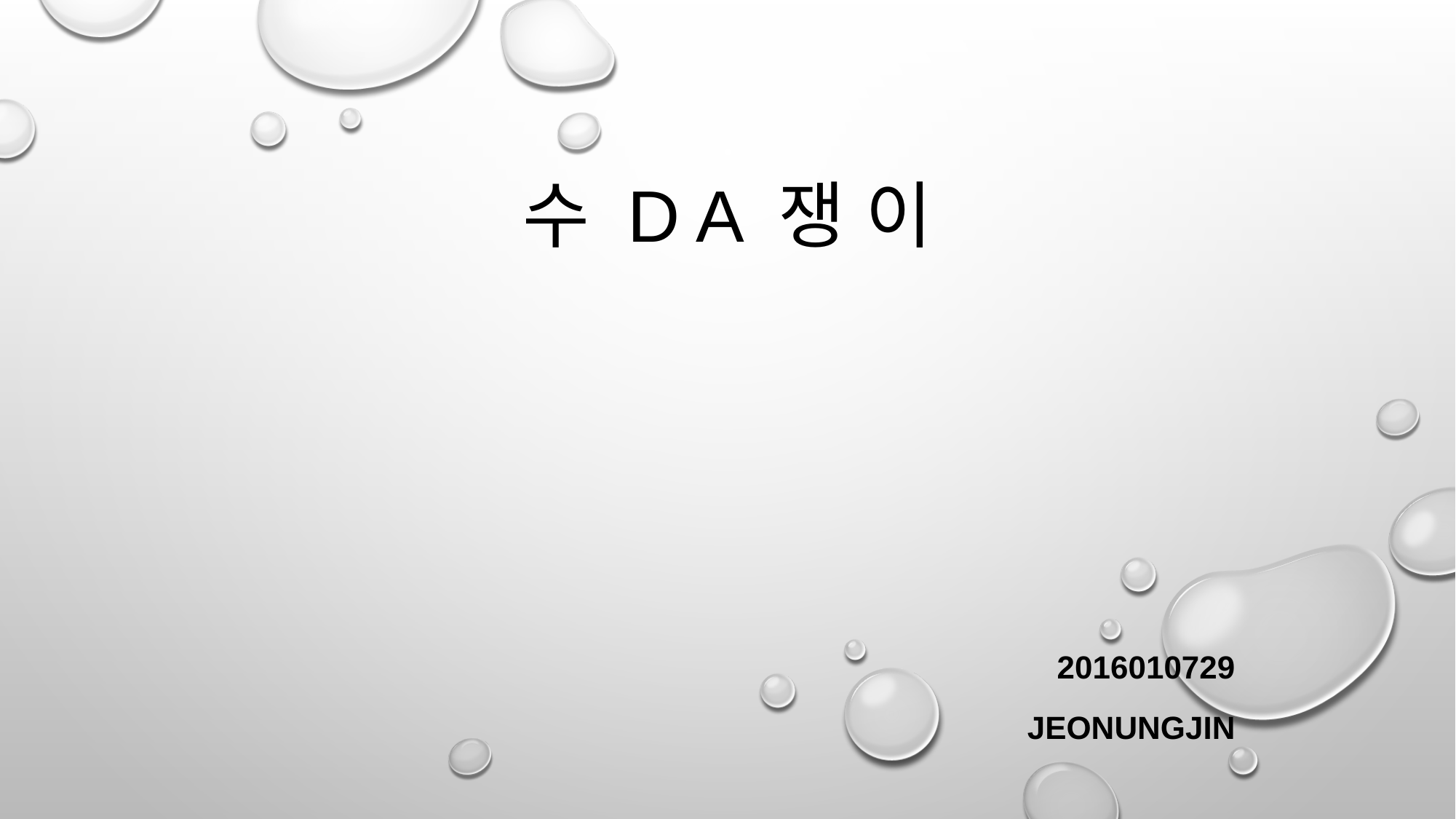

# 수 D A 쟁 이

2016010729
Jeonungjin